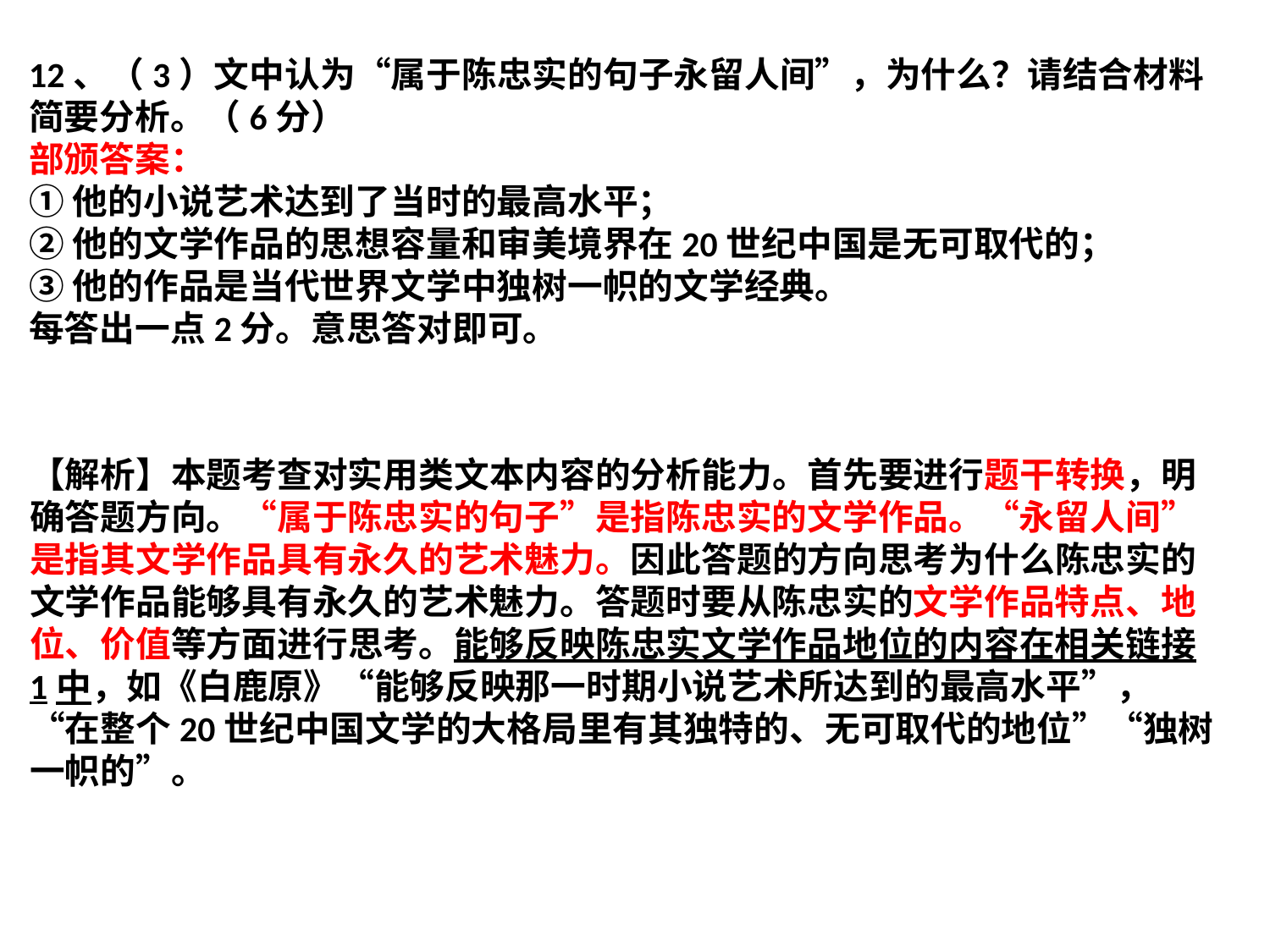

12、（3）文中认为“属于陈忠实的句子永留人间”，为什么？请结合材料简要分析。（6分）
部颁答案：
①他的小说艺术达到了当时的最高水平；
②他的文学作品的思想容量和审美境界在20世纪中国是无可取代的；
③他的作品是当代世界文学中独树一帜的文学经典。
每答出一点2分。意思答对即可。
【解析】本题考查对实用类文本内容的分析能力。首先要进行题干转换，明确答题方向。“属于陈忠实的句子”是指陈忠实的文学作品。“永留人间”是指其文学作品具有永久的艺术魅力。因此答题的方向思考为什么陈忠实的文学作品能够具有永久的艺术魅力。答题时要从陈忠实的文学作品特点、地位、价值等方面进行思考。能够反映陈忠实文学作品地位的内容在相关链接1中，如《白鹿原》“能够反映那一时期小说艺术所达到的最高水平”，“在整个20世纪中国文学的大格局里有其独特的、无可取代的地位”“独树一帜的”。